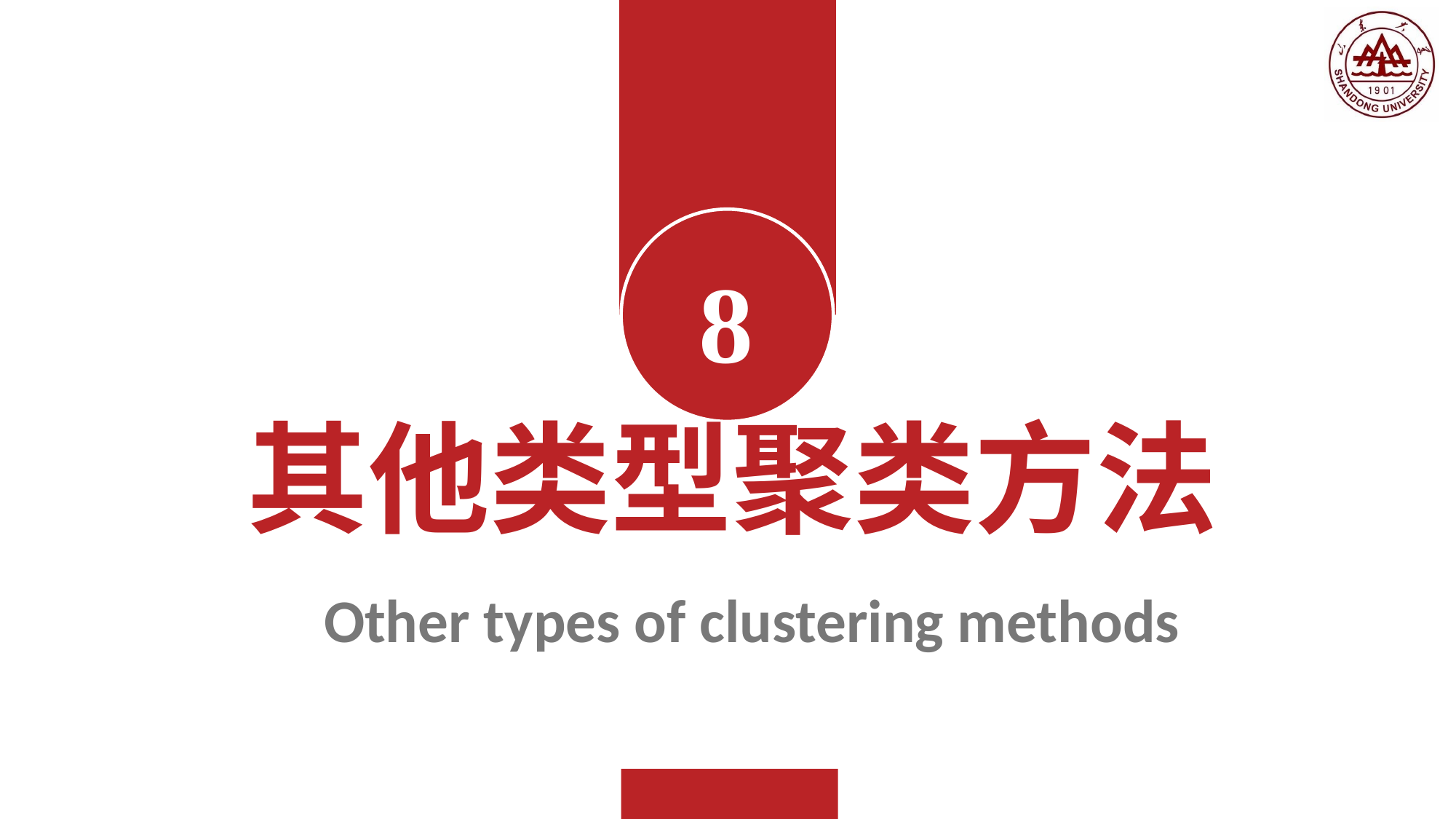

8
 其他类型聚类方法
      Other types of clustering methods